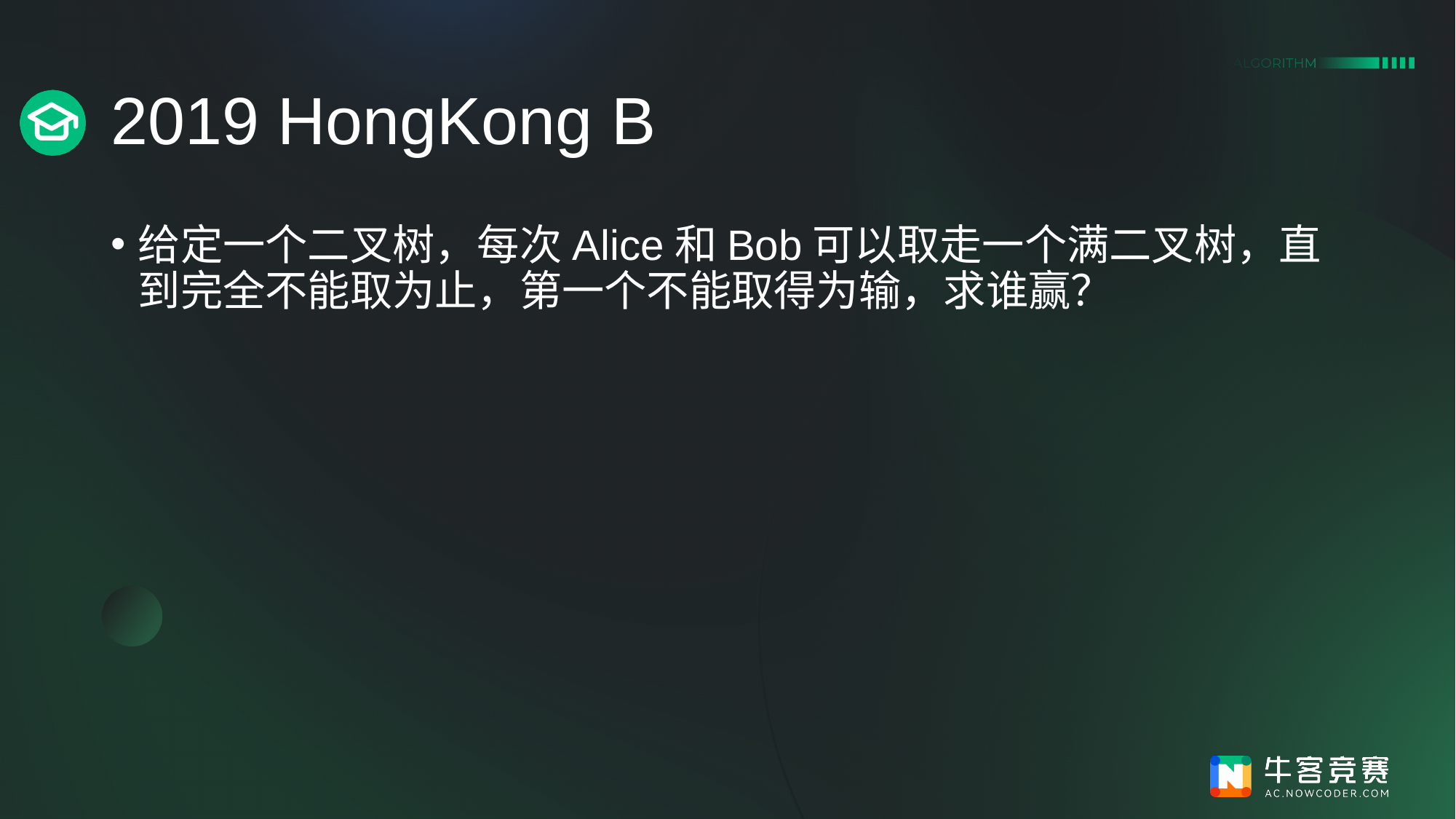

# 2019 HongKong B
给定一个二叉树，每次Alice和Bob可以取走一个满二叉树，直到完全不能取为止，第一个不能取得为输，求谁赢？